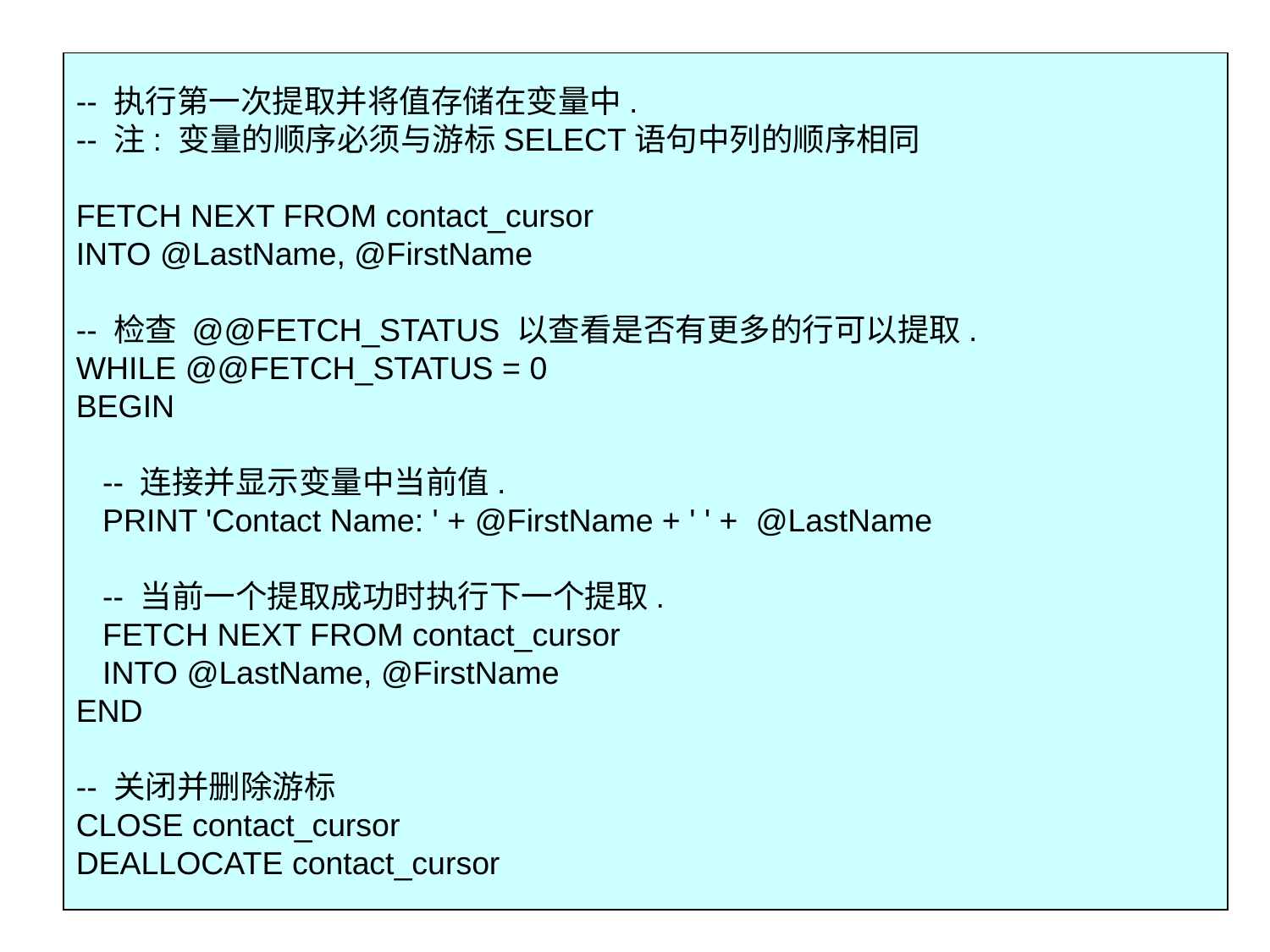

#
-- 执行第一次提取并将值存储在变量中.
-- 注: 变量的顺序必须与游标SELECT语句中列的顺序相同

FETCH NEXT FROM contact_cursor
INTO @LastName, @FirstName

-- 检查 @@FETCH_STATUS 以查看是否有更多的行可以提取.
WHILE @@FETCH_STATUS = 0
BEGIN

   -- 连接并显示变量中当前值.
   PRINT 'Contact Name: ' + @FirstName + ' ' +  @LastName

   -- 当前一个提取成功时执行下一个提取.
   FETCH NEXT FROM contact_cursor
   INTO @LastName, @FirstName
END

-- 关闭并删除游标
CLOSE contact_cursor
DEALLOCATE contact_cursor